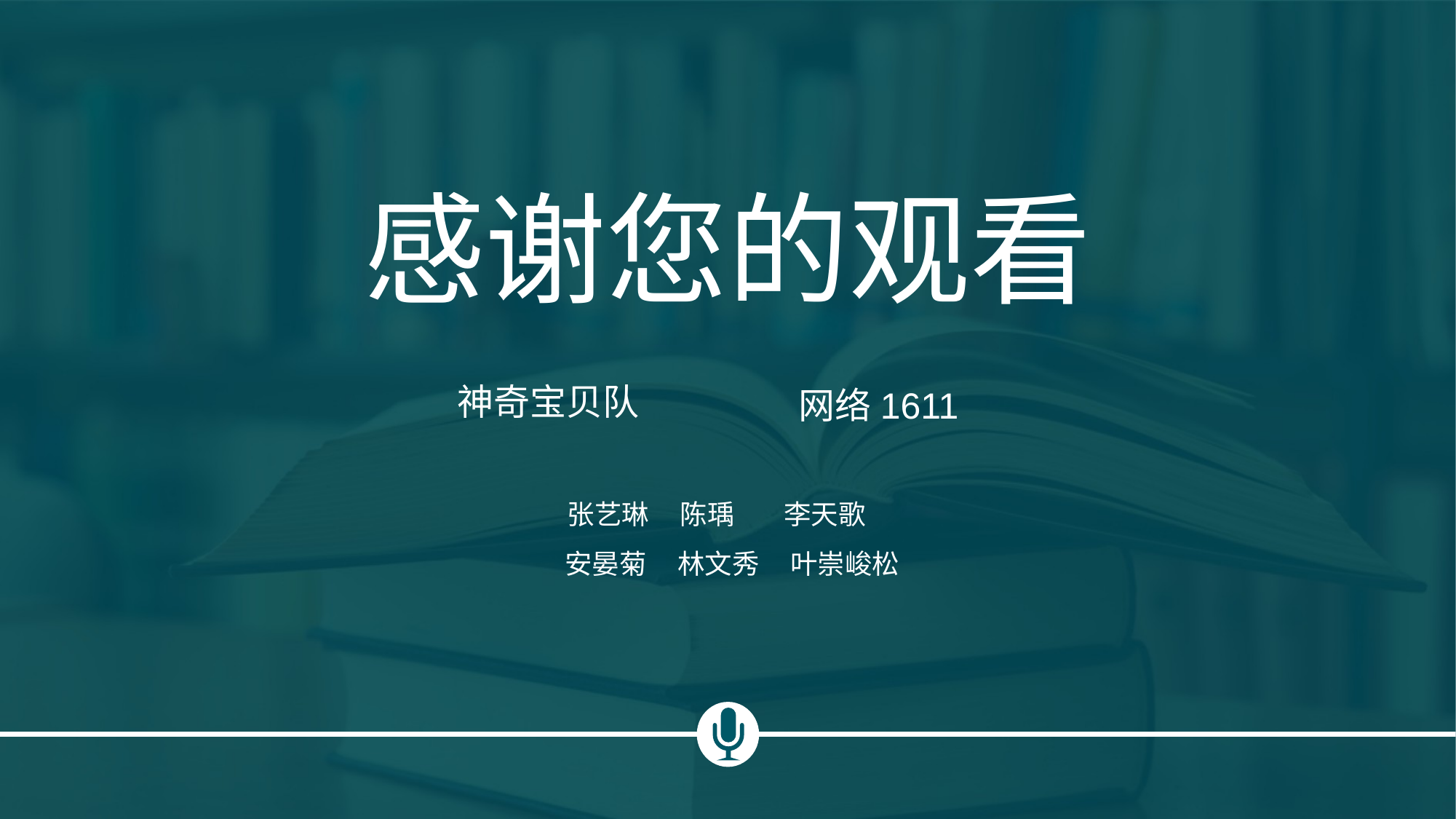

感谢您的观看
神奇宝贝队
网络1611
张艺琳     陈瑀        李天歌
安晏菊     林文秀     叶崇峻松